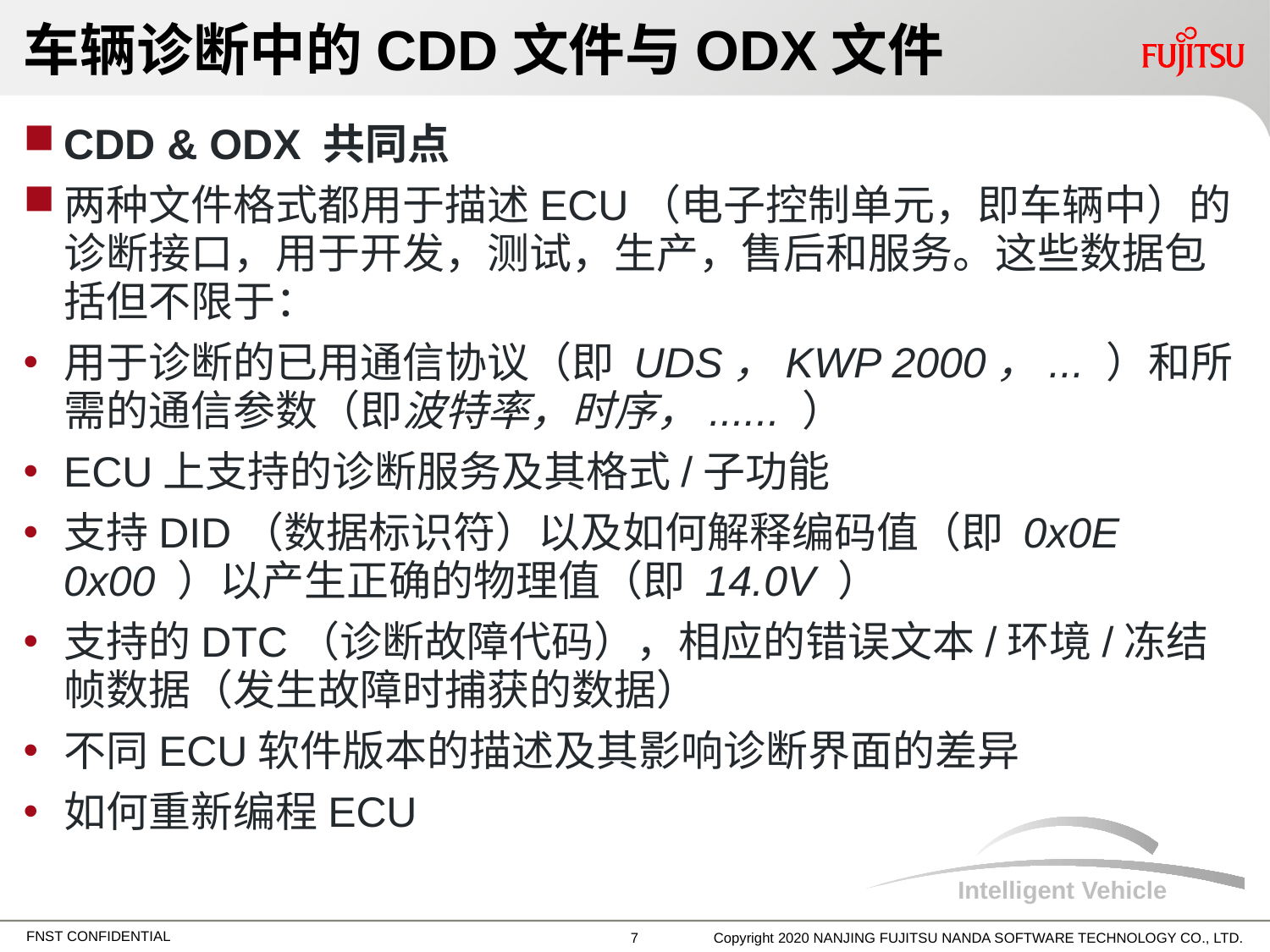

# 车辆诊断中的CDD文件与ODX文件
CDD & ODX 共同点
两种文件格式都用于描述ECU（电子控制单元，即车辆中）的诊断接口，用于开发，测试，生产，售后和服务。这些数据包括但不限于：
用于诊断的已用通信协议（即 UDS，KWP 2000，... ）和所需的通信参数（即波特率，时序，...... ）
ECU上支持的诊断服务及其格式/子功能
支持DID（数据标识符）以及如何解释编码值（即 0x0E 0x00 ）以产生正确的物理值（即 14.0V ）
支持的DTC（诊断故障代码），相应的错误文本/环境/冻结帧数据（发生故障时捕获的数据）
不同ECU软件版本的描述及其影响诊断界面的差异
如何重新编程ECU

7
Copyright 2020 NANJING FUJITSU NANDA SOFTWARE TECHNOLOGY CO., LTD.